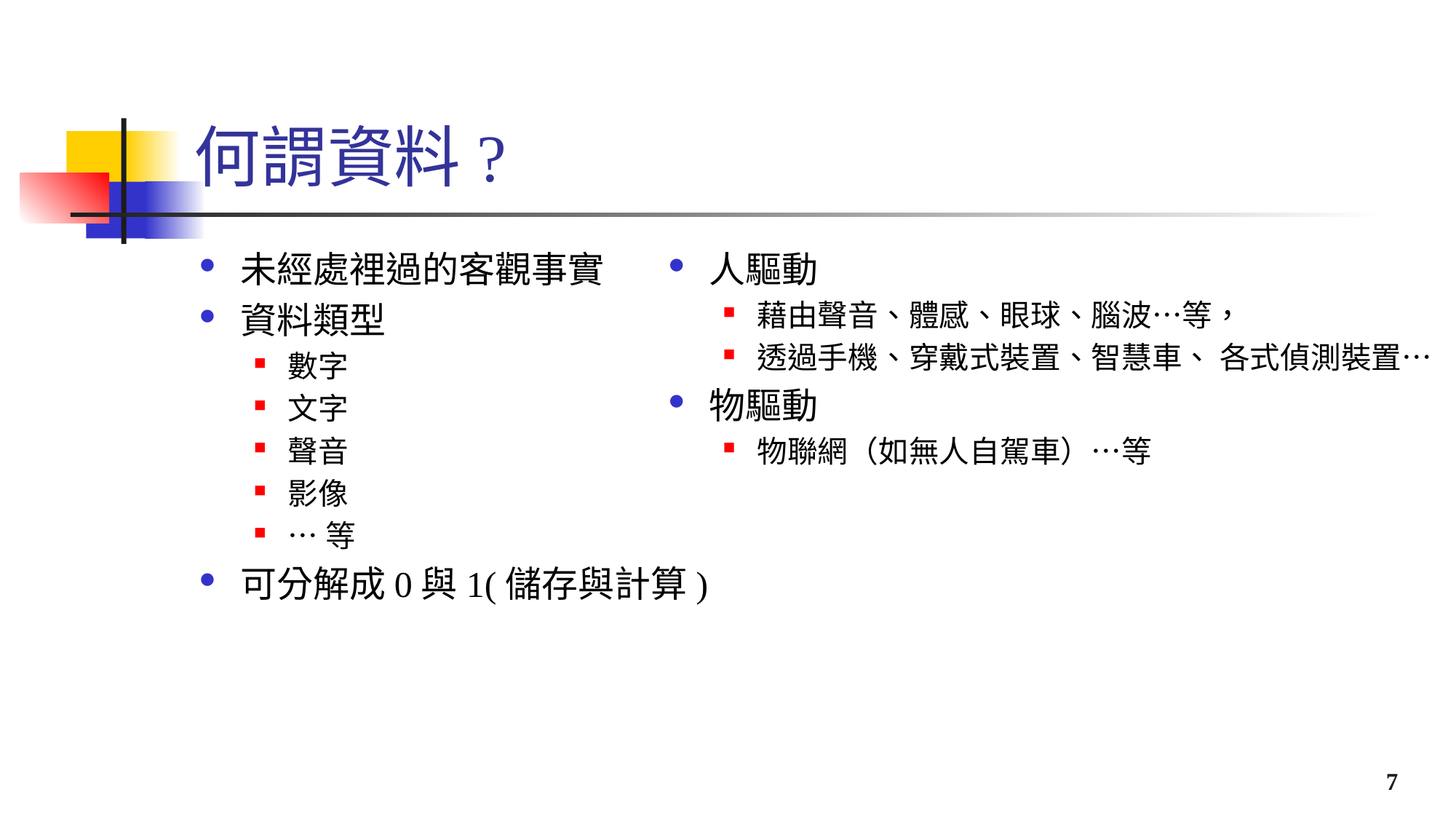

# 何謂資料?
未經處裡過的客觀事實
資料類型
數字
文字
聲音
影像
…等
可分解成0與1(儲存與計算)

人驅動
藉由聲音、體感、眼球、腦波…等，
透過手機、穿戴式裝置、智慧車、 各式偵測裝置…
物驅動
物聯網（如無人自駕車）…等
7